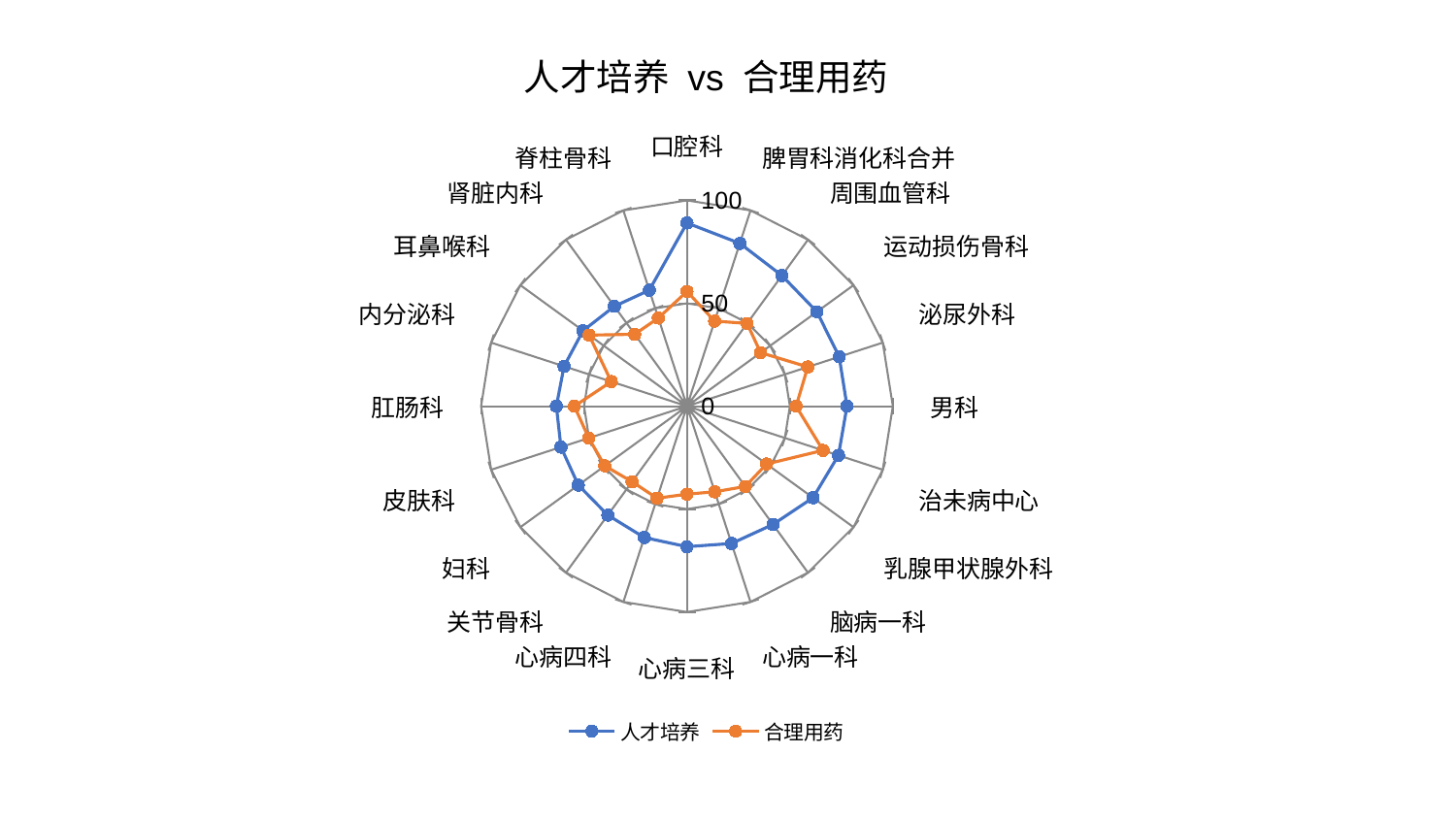

### Chart: 人才培养 vs 合理用药

| Category | 人才培养 | 合理用药 |
|---|---|---|
| 口腔科 | 89.00640988697346 | 55.73648617177212 |
| 脾胃科消化科合并 | 83.17424554710172 | 43.48768523074721 |
| 周围血管科 | 78.47062561825612 | 49.70957348656059 |
| 运动损伤骨科 | 78.04075117258827 | 44.244122722159375 |
| 泌尿外科 | 77.7644001772398 | 61.71528149438109 |
| 男科 | 77.7367003474695 | 53.02019325648605 |
| 治未病中心 | 77.36701510866858 | 69.50929557389925 |
| 乳腺甲状腺外科 | 75.69733965301866 | 47.80107325748791 |
| 脑病一科 | 71.04863046680352 | 48.22007182756105 |
| 心病一科 | 70.15384974633714 | 43.75186588318313 |
| 心病三科 | 68.28999505779929 | 42.75948322710214 |
| 心病四科 | 67.09576840859869 | 47.030584981560565 |
| 关节骨科 | 65.42758467891778 | 45.36298948581414 |
| 妇科 | 65.24217055670607 | 49.341166689828285 |
| 皮肤科 | 64.3484610533374 | 50.151770119657535 |
| 肛肠科 | 63.4426645817195 | 54.68843227880459 |
| 内分泌科 | 62.76454489134679 | 38.661822208257306 |
| 耳鼻喉科 | 62.39644026104687 | 58.75795048647131 |
| 肾脏内科 | 59.98420651306092 | 43.20415274261157 |
| 脊柱骨科 | 59.250672176989184 | 45.04794078851728 |
90